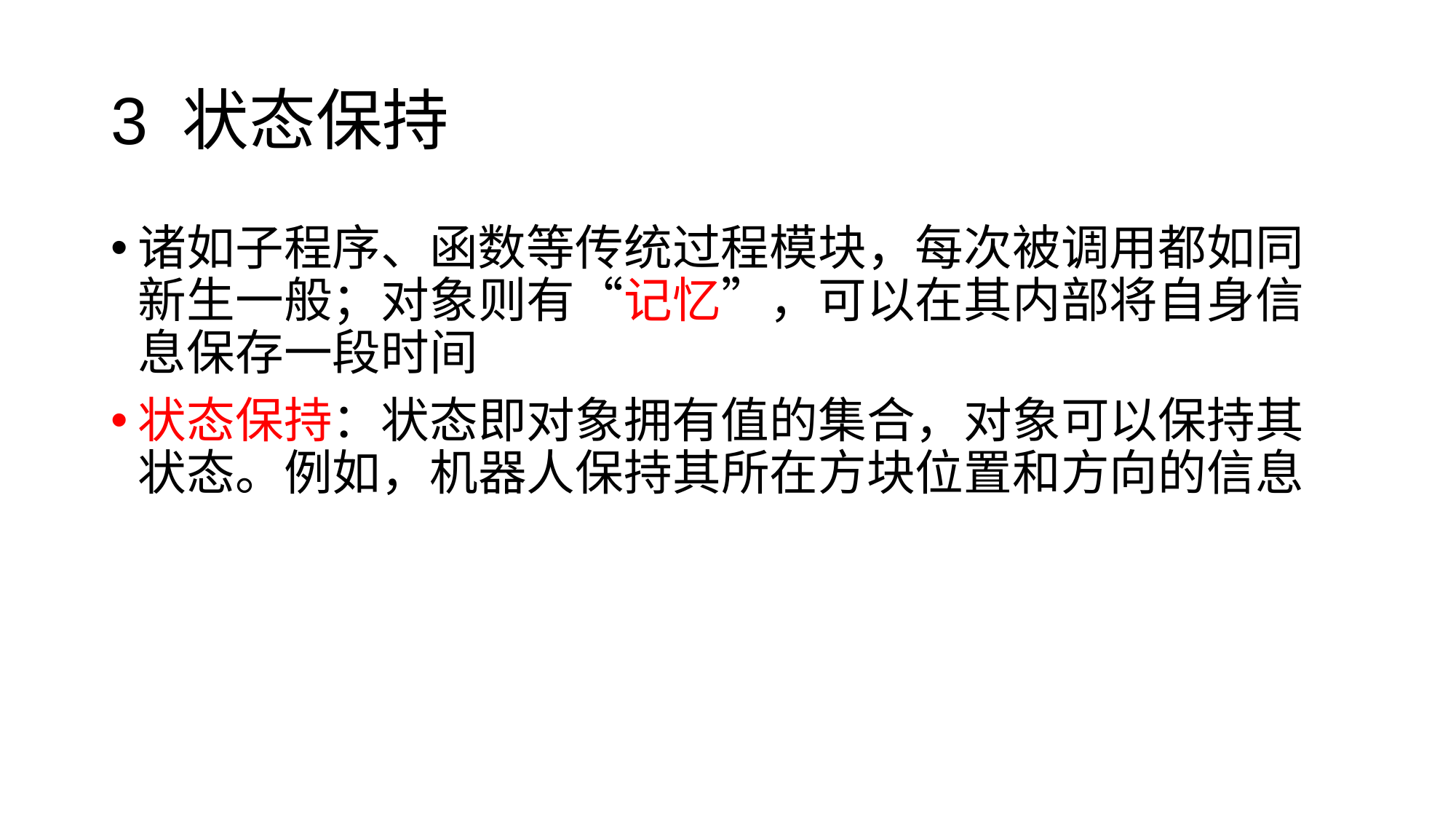

# 3 状态保持
诸如子程序、函数等传统过程模块，每次被调用都如同新生一般；对象则有“记忆”，可以在其内部将自身信息保存一段时间
状态保持：状态即对象拥有值的集合，对象可以保持其状态。例如，机器人保持其所在方块位置和方向的信息